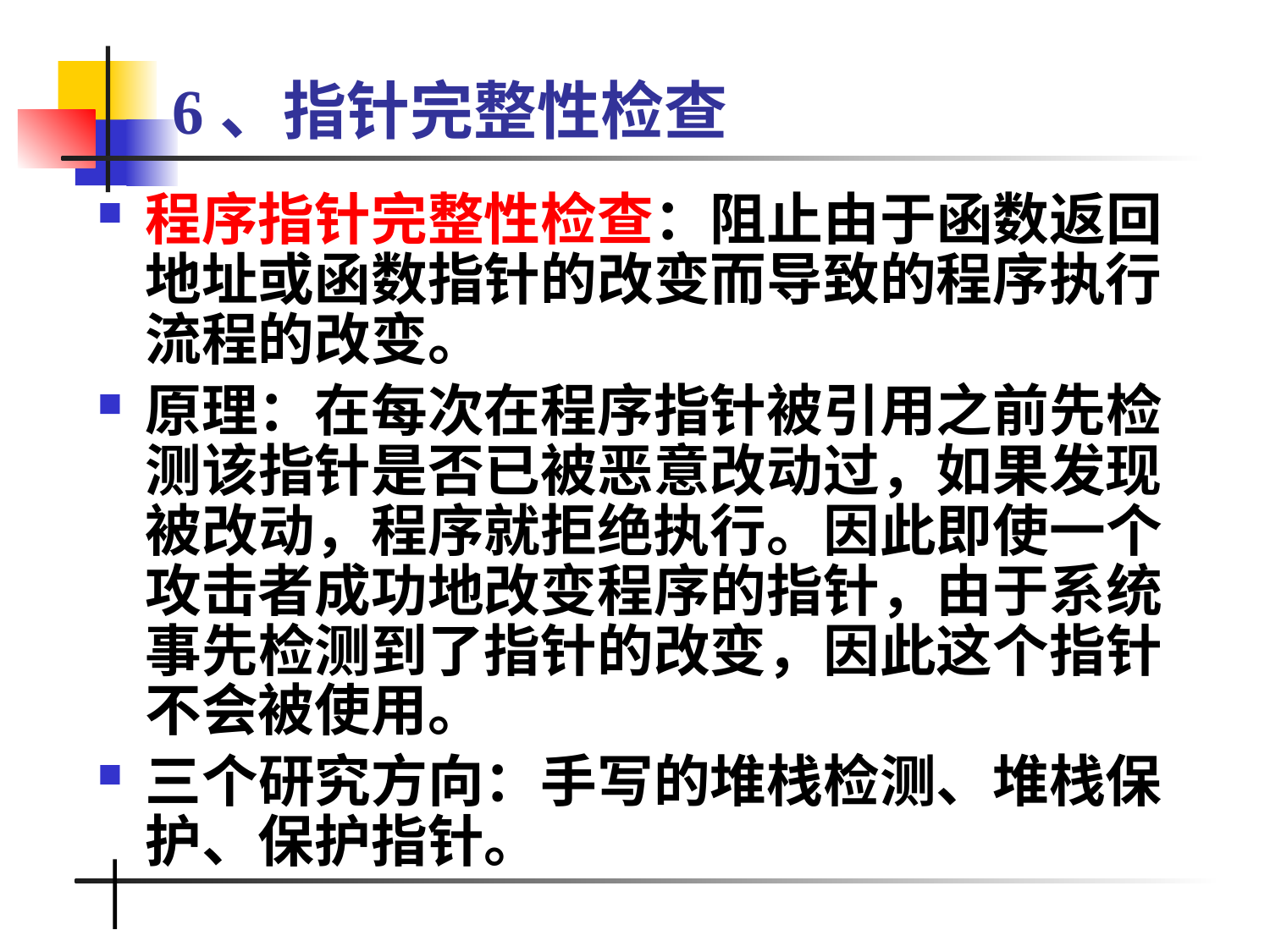

# 6、指针完整性检查
程序指针完整性检查：阻止由于函数返回地址或函数指针的改变而导致的程序执行流程的改变。
原理：在每次在程序指针被引用之前先检测该指针是否已被恶意改动过，如果发现被改动，程序就拒绝执行。因此即使一个攻击者成功地改变程序的指针，由于系统事先检测到了指针的改变，因此这个指针不会被使用。
三个研究方向：手写的堆栈检测、堆栈保护、保护指针。